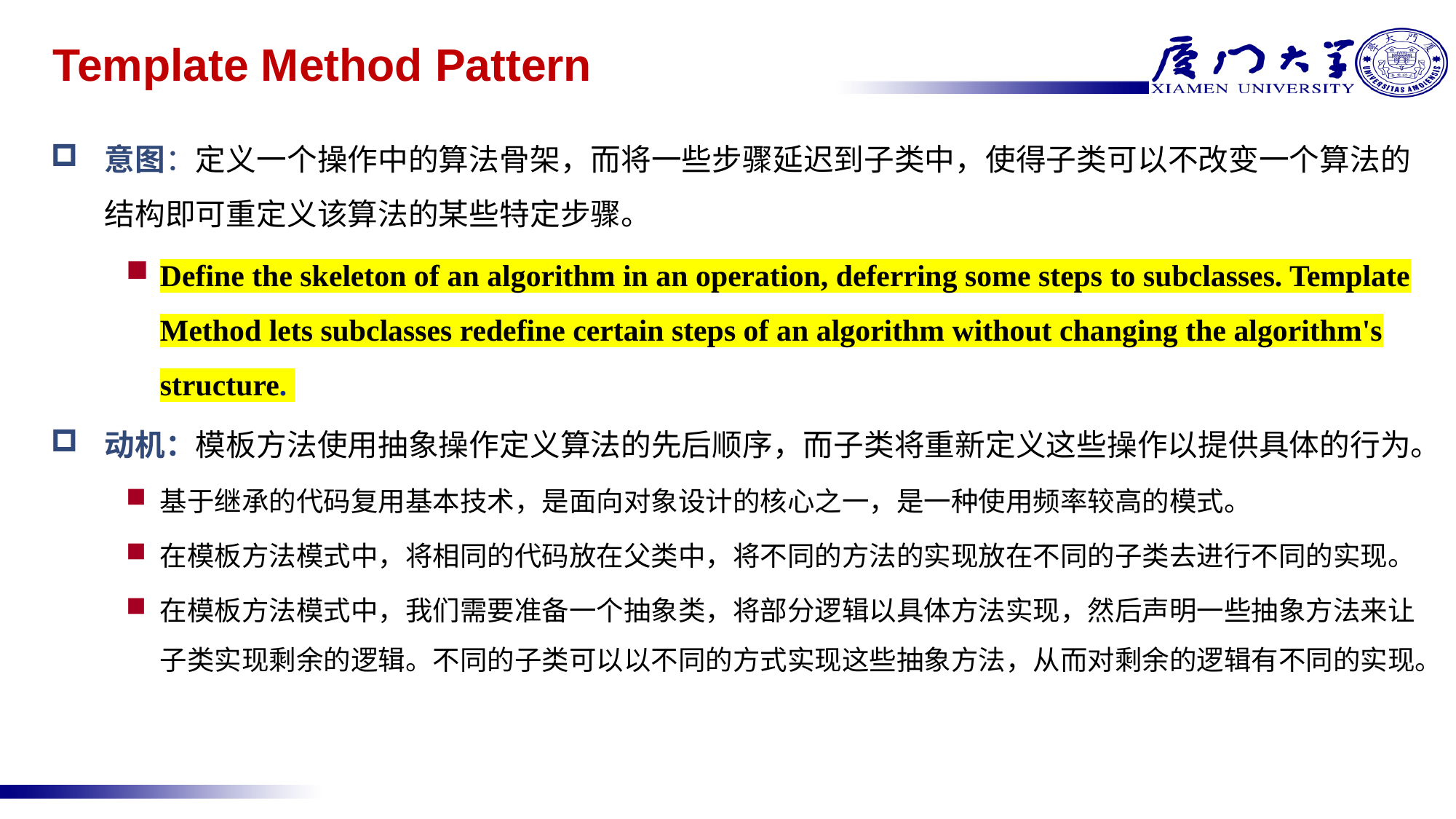

# Template Method Pattern
意图：定义一个操作中的算法骨架，而将一些步骤延迟到子类中，使得子类可以不改变一个算法的结构即可重定义该算法的某些特定步骤。
Define the skeleton of an algorithm in an operation, deferring some steps to subclasses. Template Method lets subclasses redefine certain steps of an algorithm without changing the algorithm's structure.
动机：模板方法使用抽象操作定义算法的先后顺序，而子类将重新定义这些操作以提供具体的行为。
基于继承的代码复用基本技术，是面向对象设计的核心之一，是一种使用频率较高的模式。
在模板方法模式中，将相同的代码放在父类中，将不同的方法的实现放在不同的子类去进行不同的实现。
在模板方法模式中，我们需要准备一个抽象类，将部分逻辑以具体方法实现，然后声明一些抽象方法来让子类实现剩余的逻辑。不同的子类可以以不同的方式实现这些抽象方法，从而对剩余的逻辑有不同的实现。